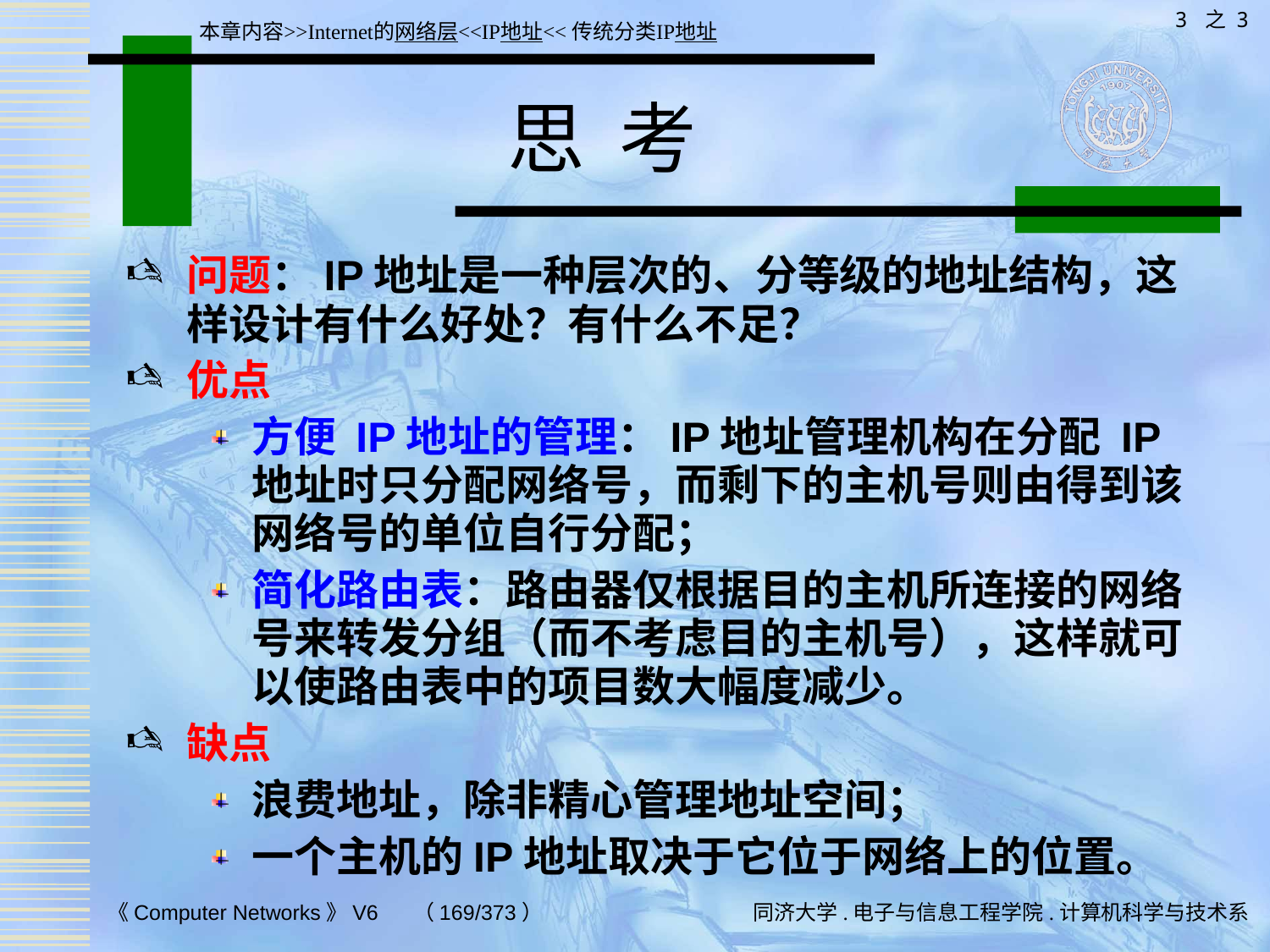

3 之 3
本章内容>>Internet的网络层<<IP地址<<传统分类IP地址
# 思  考
问题：IP地址是一种层次的、分等级的地址结构，这样设计有什么好处？有什么不足？
优点
方便 IP地址的管理：IP地址管理机构在分配 IP地址时只分配网络号，而剩下的主机号则由得到该网络号的单位自行分配；
简化路由表：路由器仅根据目的主机所连接的网络号来转发分组（而不考虑目的主机号），这样就可以使路由表中的项目数大幅度减少。
缺点
浪费地址，除非精心管理地址空间；
一个主机的IP地址取决于它位于网络上的位置。